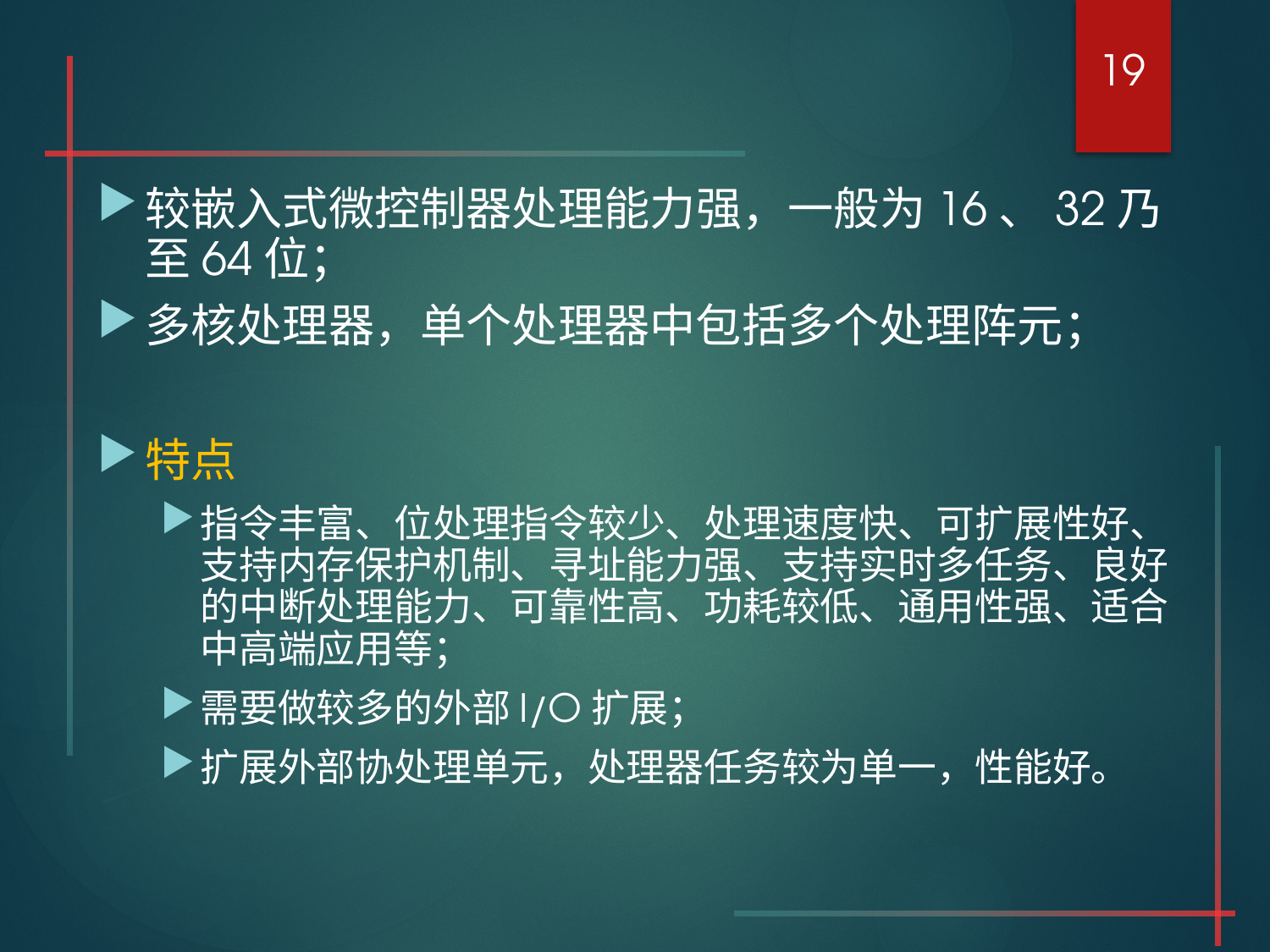

19
#
较嵌入式微控制器处理能力强，一般为16、32乃至64位；
多核处理器，单个处理器中包括多个处理阵元；

特点
指令丰富、位处理指令较少、处理速度快、可扩展性好、支持内存保护机制、寻址能力强、支持实时多任务、良好的中断处理能力、可靠性高、功耗较低、通用性强、适合中高端应用等；
需要做较多的外部I/O扩展；
扩展外部协处理单元，处理器任务较为单一，性能好。